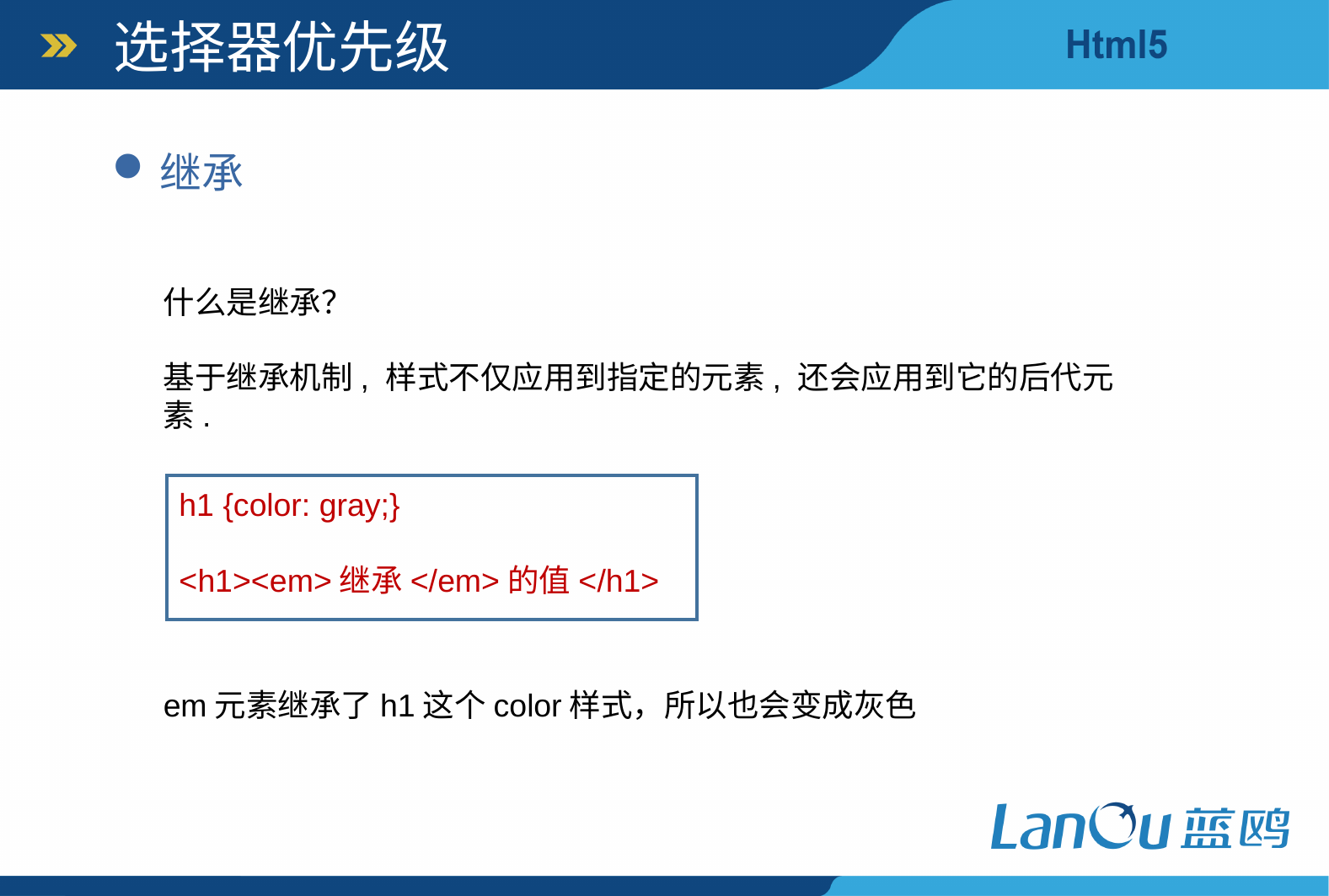

选择器优先级
继承
什么是继承？
基于继承机制, 样式不仅应用到指定的元素, 还会应用到它的后代元素.

h1 {color: gray;}

<h1><em>继承</em>的值</h1>
em元素继承了h1这个color样式，所以也会变成灰色